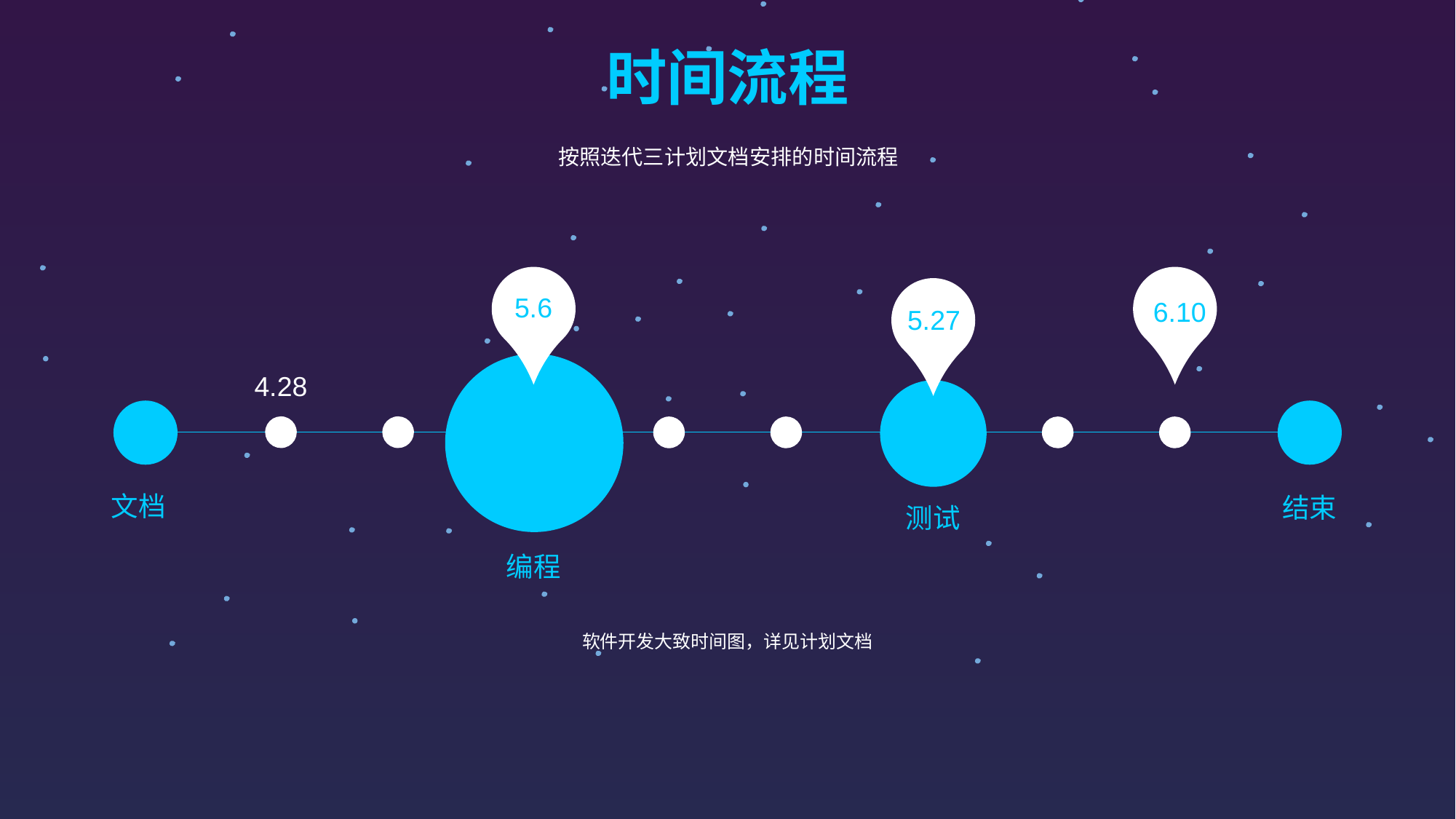

时间流程
按照迭代三计划文档安排的时间流程

5.6

6.10

5.27

4.28

文档
结束
测试
编程
软件开发大致时间图，详见计划文档